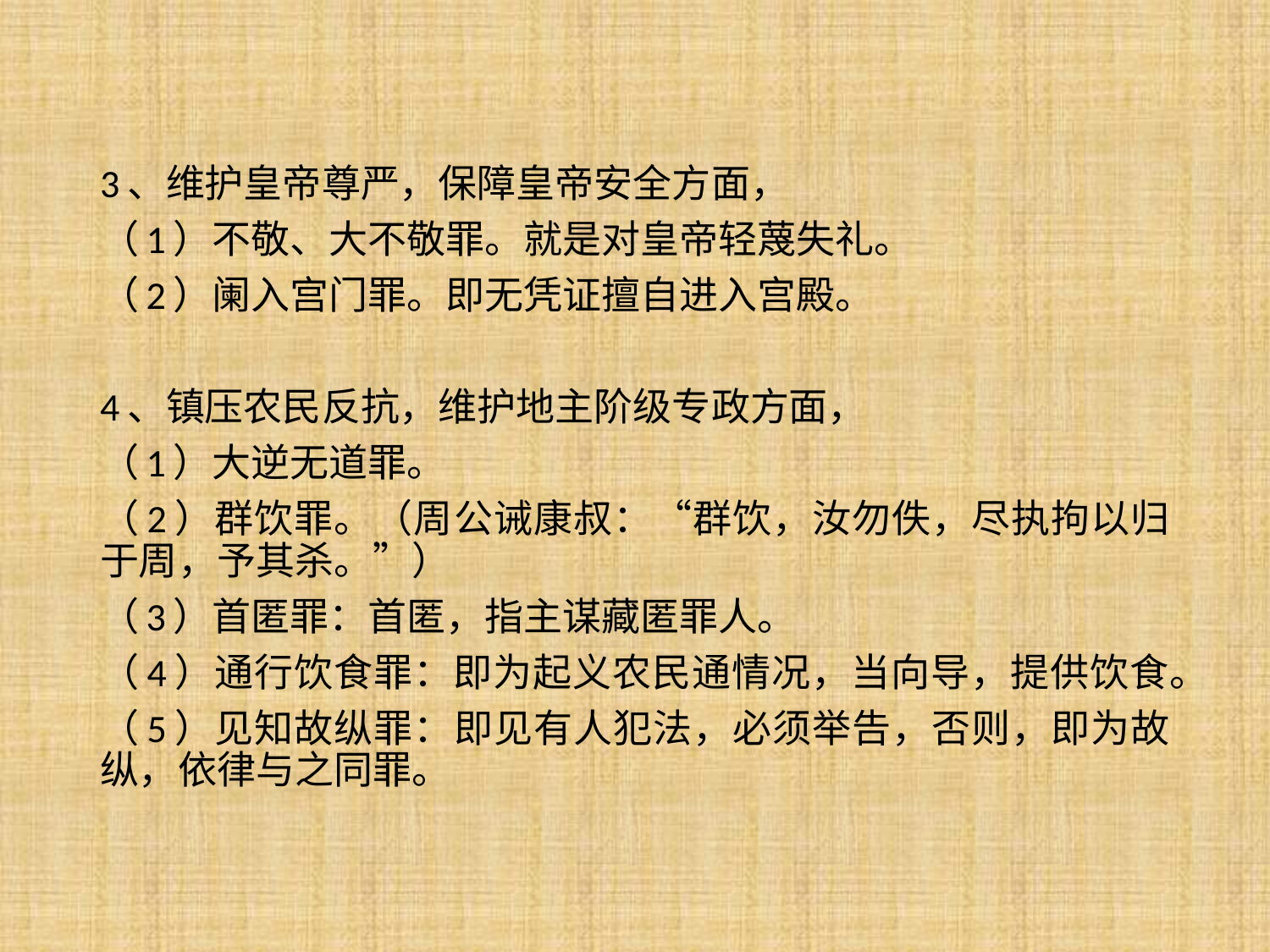

3、维护皇帝尊严，保障皇帝安全方面，
（1）不敬、大不敬罪。就是对皇帝轻蔑失礼。
（2）阑入宫门罪。即无凭证擅自进入宫殿。

4、镇压农民反抗，维护地主阶级专政方面，
（1）大逆无道罪。
（2）群饮罪。（周公诫康叔：“群饮，汝勿佚，尽执拘以归于周，予其杀。”）
（3）首匿罪：首匿，指主谋藏匿罪人。
（4）通行饮食罪：即为起义农民通情况，当向导，提供饮食。
（5）见知故纵罪：即见有人犯法，必须举告，否则，即为故纵，依律与之同罪。